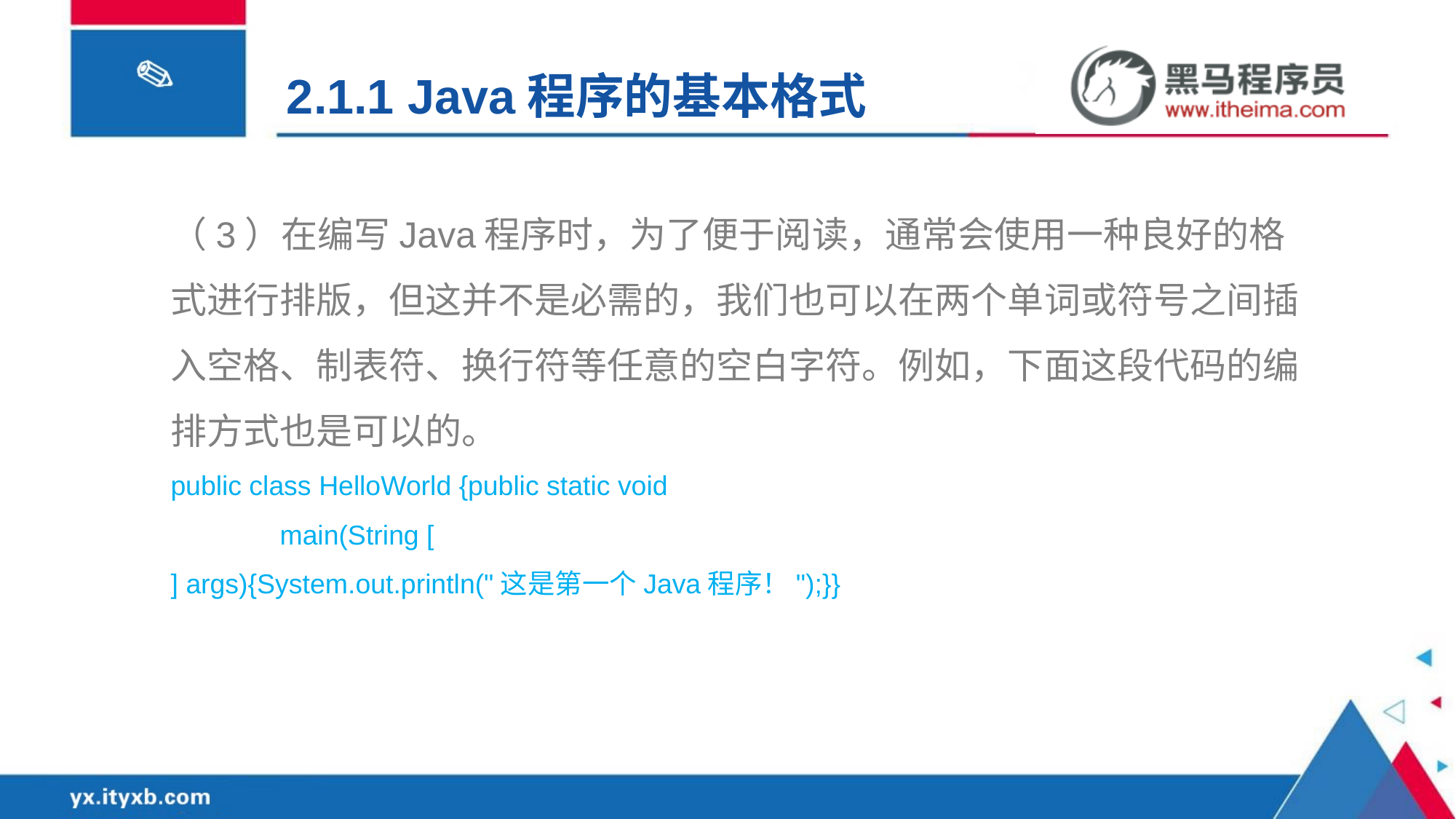

2.1.1 Java程序的基本格式
（3）在编写Java程序时，为了便于阅读，通常会使用一种良好的格式进行排版，但这并不是必需的，我们也可以在两个单词或符号之间插入空格、制表符、换行符等任意的空白字符。例如，下面这段代码的编排方式也是可以的。
public class HelloWorld {public static void
	main(String [
] args){System.out.println("这是第一个Java程序！");}}